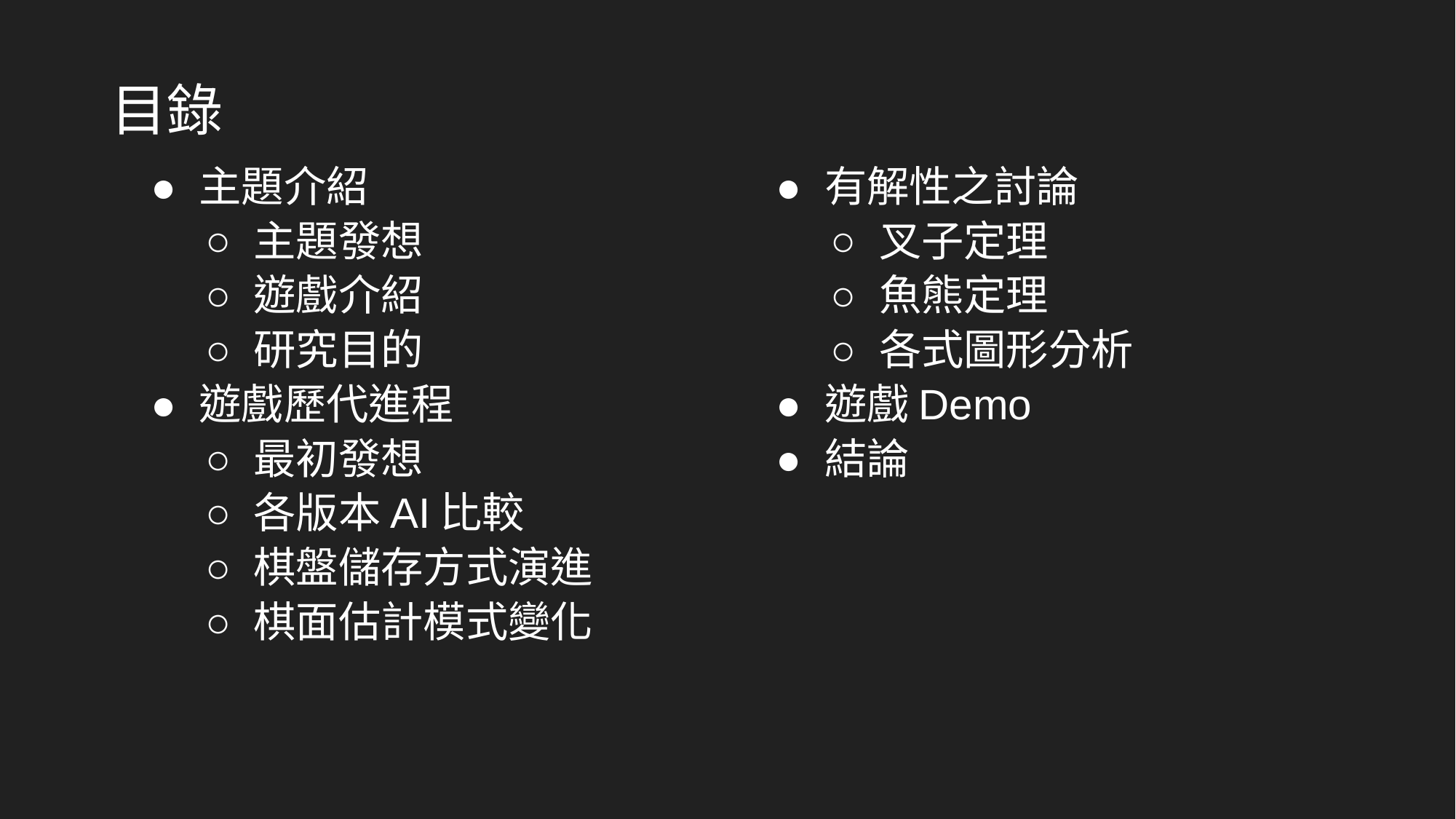

# 目錄
主題介紹
主題發想
遊戲介紹
研究目的
遊戲歷代進程
最初發想
各版本AI比較
棋盤儲存方式演進
棋面估計模式變化
有解性之討論
叉子定理
魚熊定理
各式圖形分析
遊戲Demo
結論